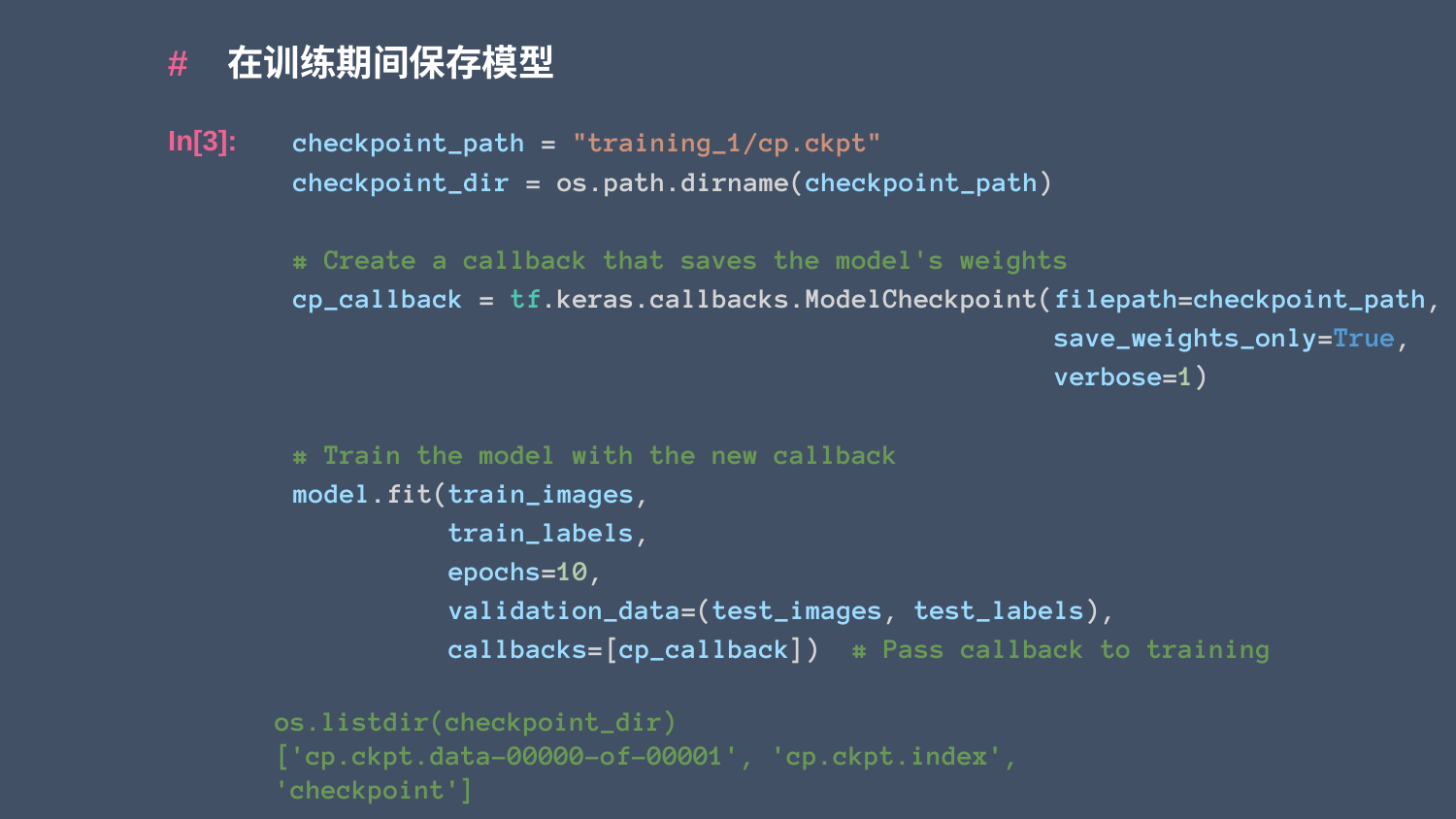

#   在训练期间保存模型
checkpoint_path = "training_1/cp.ckpt"
checkpoint_dir = os.path.dirname(checkpoint_path)
# Create a callback that saves the model's weights
cp_callback = tf.keras.callbacks.ModelCheckpoint(filepath=checkpoint_path,
                                                 save_weights_only=True,
                                                 verbose=1)
# Train the model with the new callback
model.fit(train_images,
          train_labels,
          epochs=10,
          validation_data=(test_images, test_labels),
          callbacks=[cp_callback])  # Pass callback to training
In[3]:
os.listdir(checkpoint_dir)
['cp.ckpt.data-00000-of-00001', 'cp.ckpt.index', 'checkpoint']